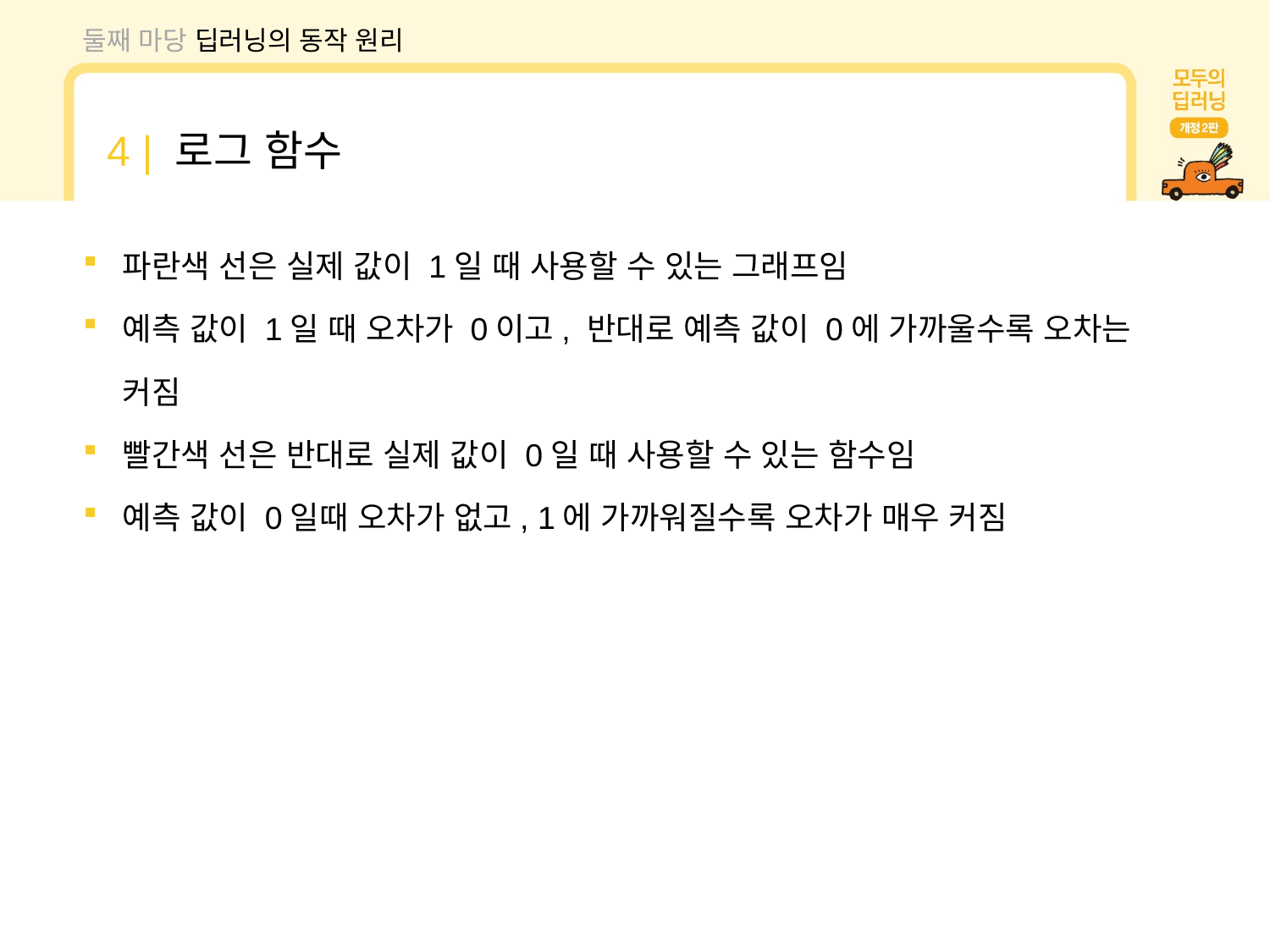

둘째 마당 딥러닝의 동작 원리
4 | 로그 함수
파란색 선은 실제 값이 1일 때 사용할 수 있는 그래프임
예측 값이 1일 때 오차가 0이고, 반대로 예측 값이 0에 가까울수록 오차는 커짐
빨간색 선은 반대로 실제 값이 0일 때 사용할 수 있는 함수임
예측 값이 0일때 오차가 없고, 1에 가까워질수록 오차가 매우 커짐